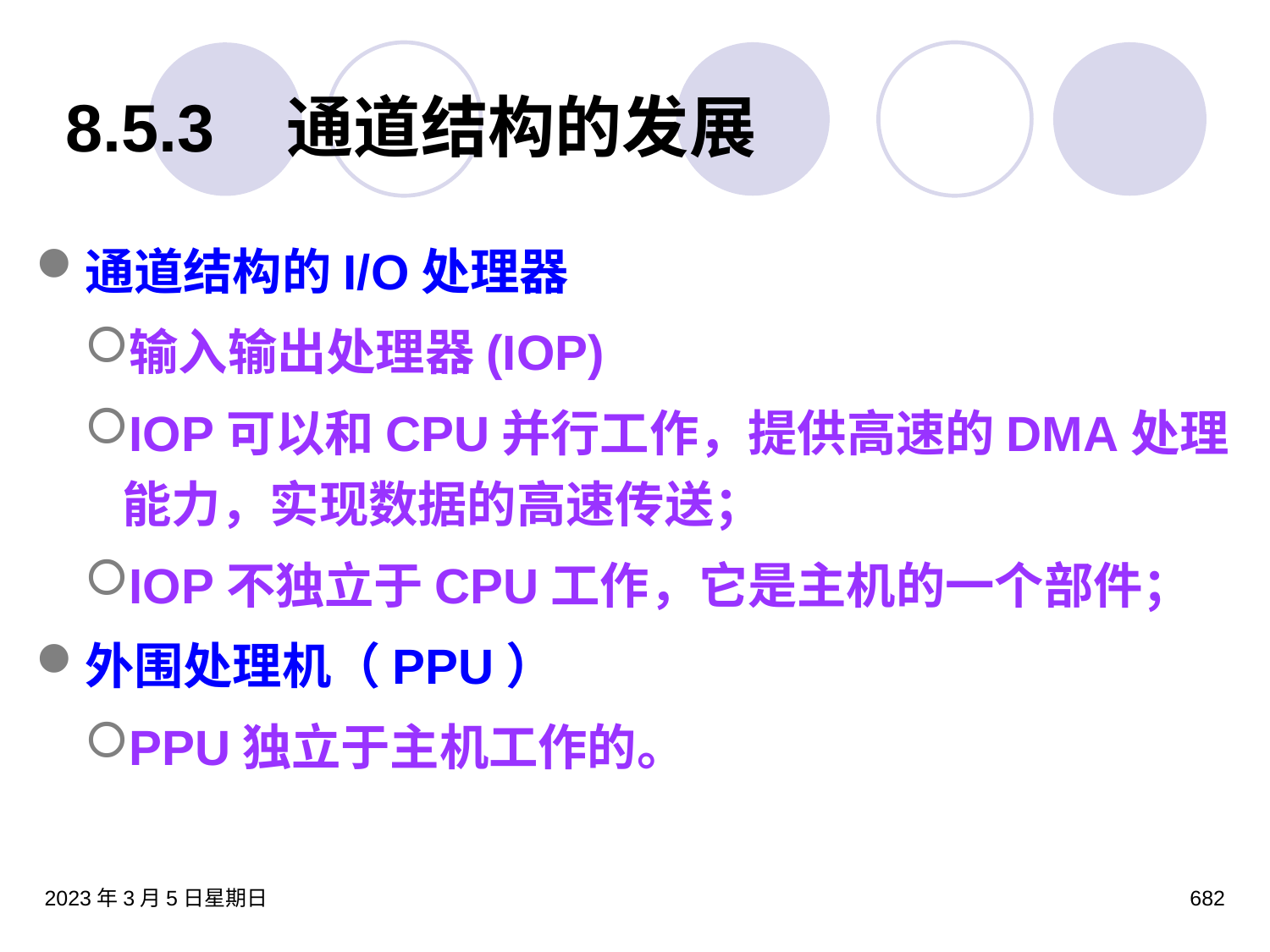

8.5.3   通道结构的发展
通道结构的I/O处理器
输入输出处理器(IOP)
IOP可以和CPU并行工作，提供高速的DMA处理能力，实现数据的高速传送；
IOP不独立于CPU工作，它是主机的一个部件；
外围处理机（PPU）
PPU独立于主机工作的。
2023年3月5日星期日
682